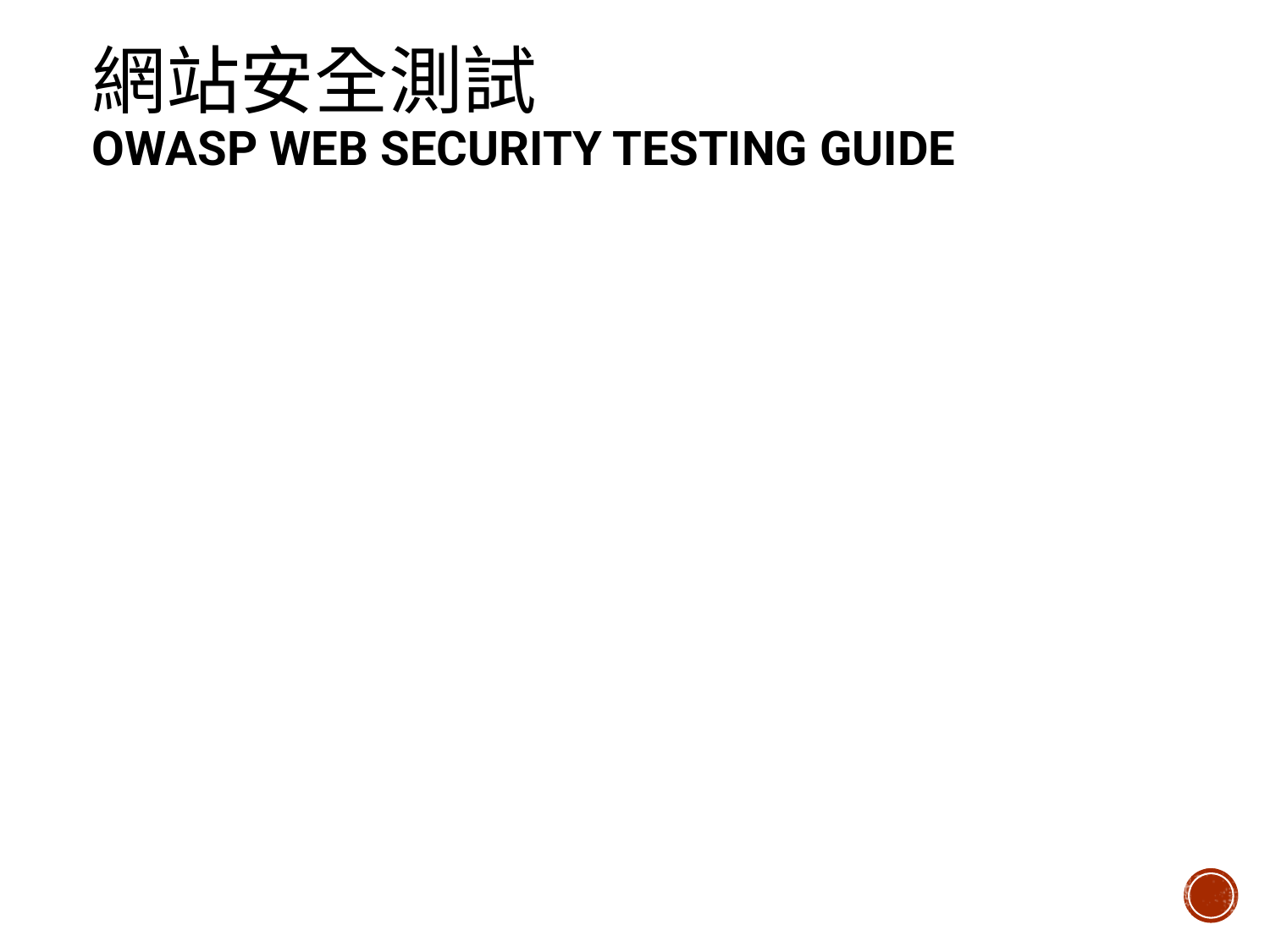

# 網站安全測試 OWASP Web Security Testing Guide